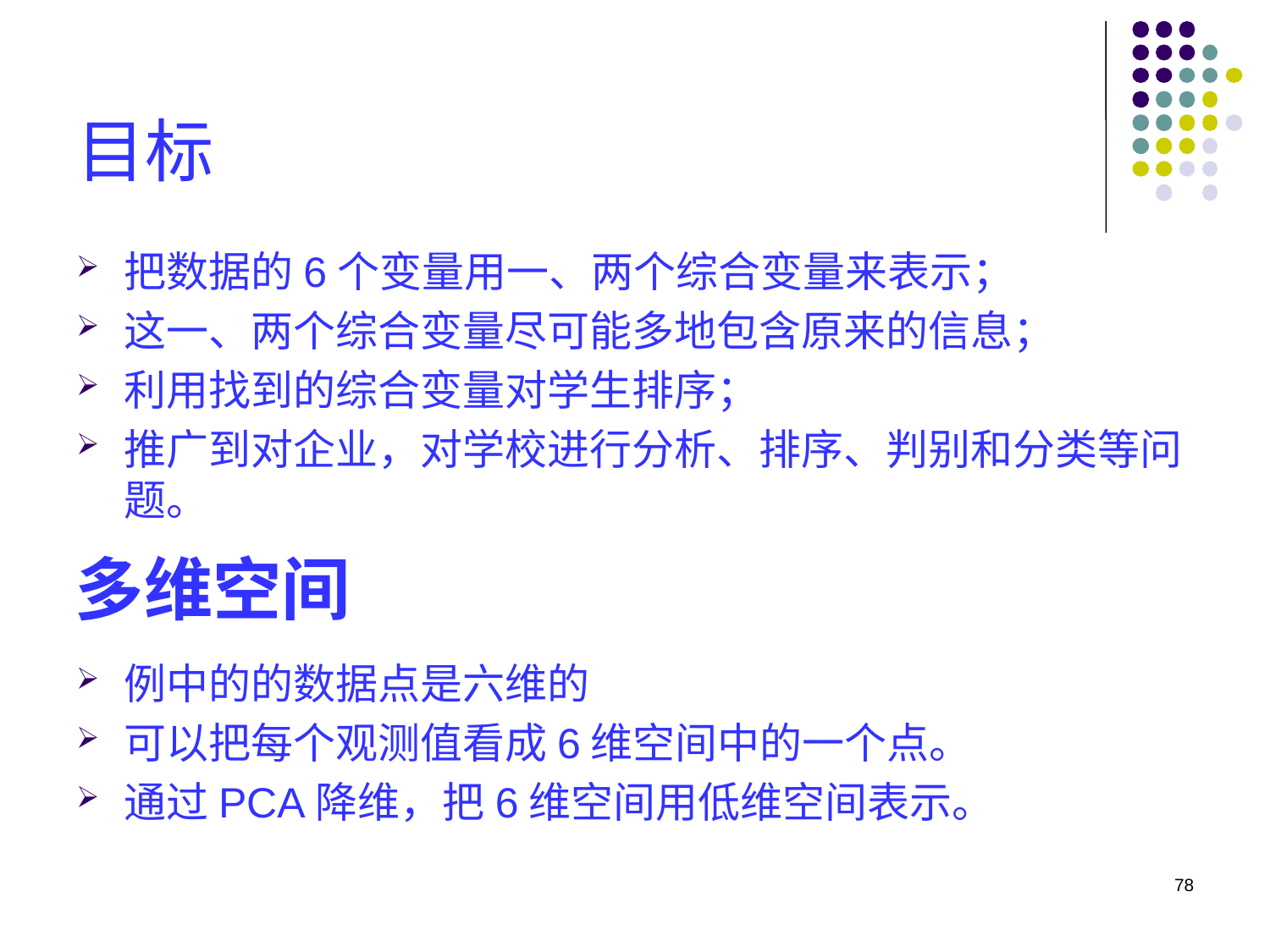

# 目标
把数据的6个变量用一、两个综合变量来表示；
这一、两个综合变量尽可能多地包含原来的信息；
利用找到的综合变量对学生排序；
推广到对企业，对学校进行分析、排序、判别和分类等问题。
多维空间
例中的的数据点是六维的
可以把每个观测值看成6维空间中的一个点。
通过PCA降维，把6维空间用低维空间表示。

78